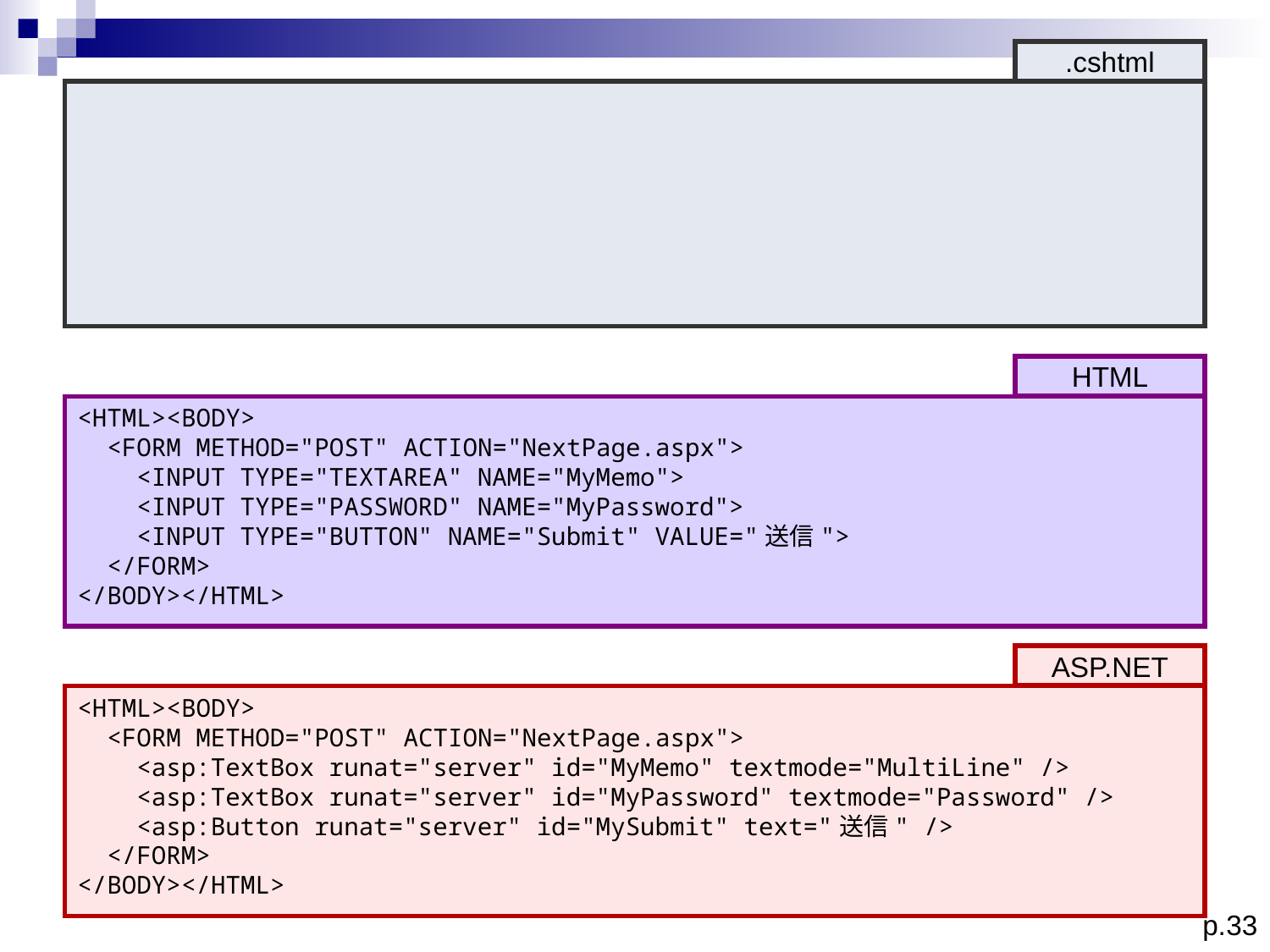

.cshtml

HTML
<HTML><BODY>
  <FORM METHOD="POST" ACTION="NextPage.aspx">
    <INPUT TYPE="TEXTAREA" NAME="MyMemo">
    <INPUT TYPE="PASSWORD" NAME="MyPassword">
    <INPUT TYPE="BUTTON" NAME="Submit" VALUE="送信">
  </FORM>
</BODY></HTML>
ASP.NET
<HTML><BODY>
  <FORM METHOD="POST" ACTION="NextPage.aspx">
    <asp:TextBox runat="server" id="MyMemo" textmode="MultiLine" />
    <asp:TextBox runat="server" id="MyPassword" textmode="Password" />
    <asp:Button runat="server" id="MySubmit" text="送信" />
  </FORM>
</BODY></HTML>